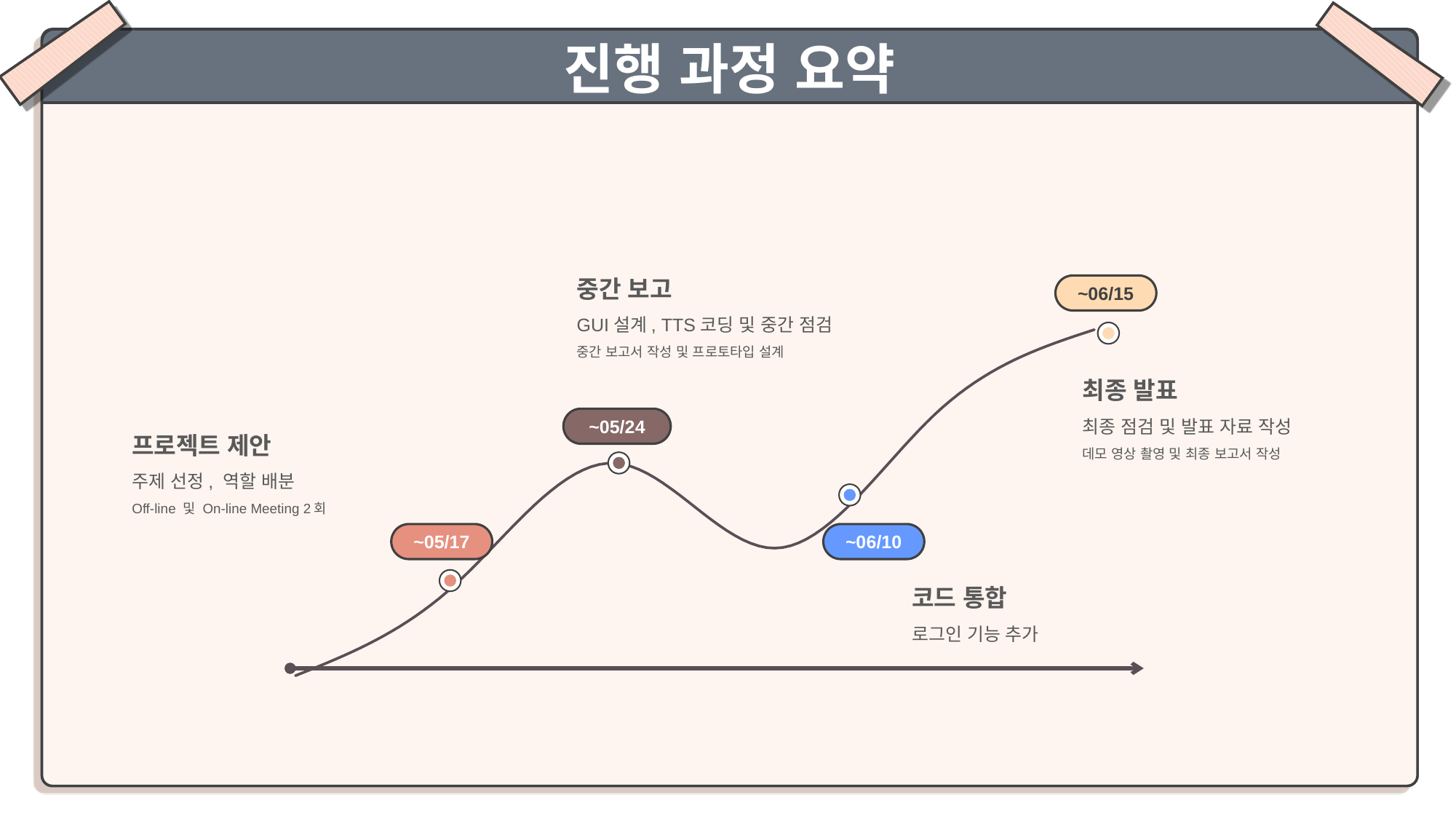

진행 과정 요약
중간 보고
GUI설계, TTS코딩 및 중간 점검
중간 보고서 작성 및 프로토타입 설계
~06/15

### Chart

| Category | 계열 1 |
|---|---|
| 1 | 0.0 |
| 2 | 0.15 |
| 3 | 0.35 |
| 4 | 0.21 |
| 5 | 0.43 |
| 6 | 0.57 |

최종 발표
최종 점검 및 발표 자료 작성
데모 영상 촬영 및 최종 보고서 작성
~05/24
프로젝트 제안
주제 선정, 역할 배분
Off-line 및 On-line Meeting 2회

~05/17
~06/10
코드 통합
로그인 기능 추가